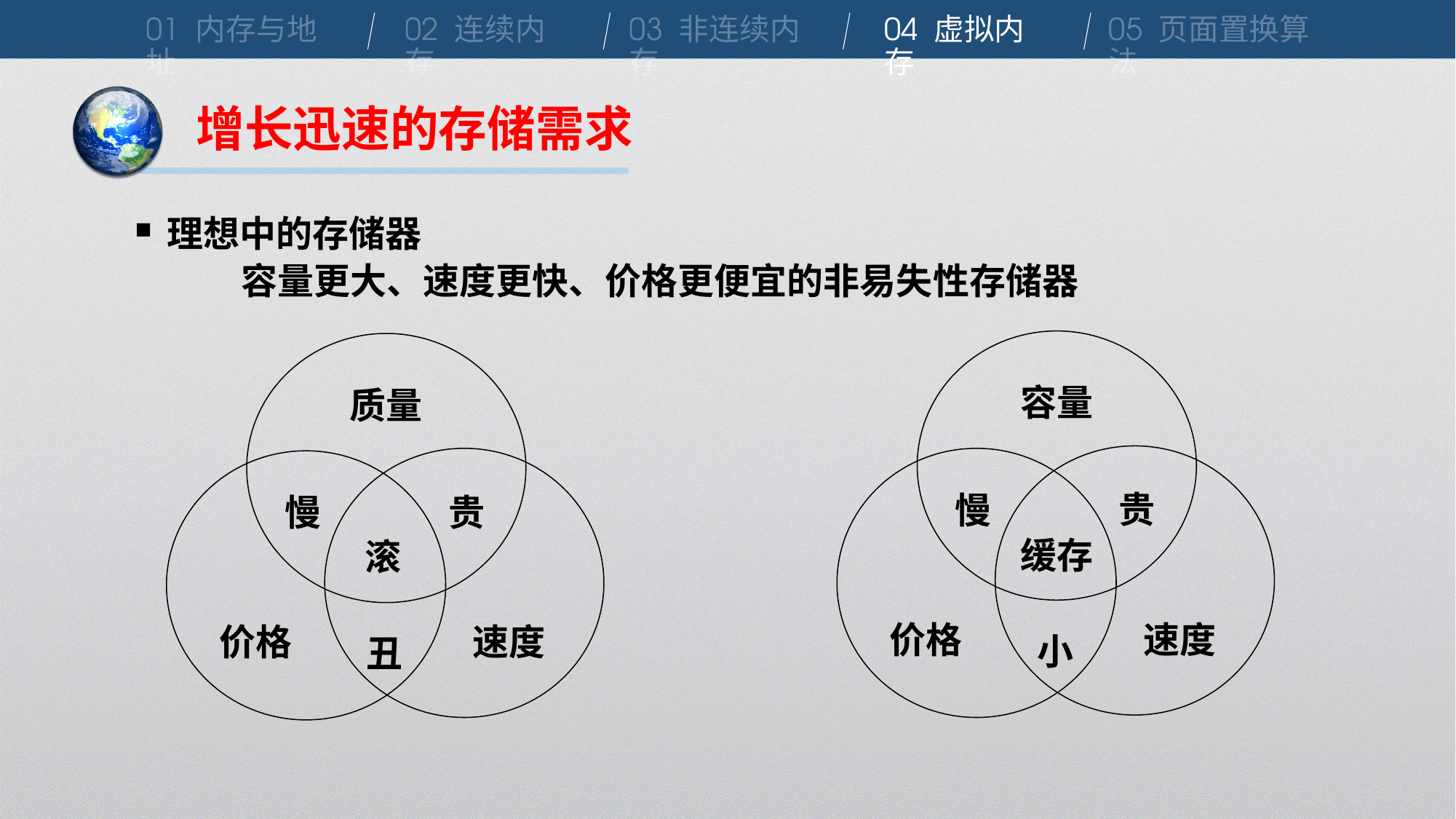

01 内存与地址
02 连续内存
03 非连续内存
04 虚拟内存
05 页面置换算法
增长迅速的存储需求
理想中的存储器
        容量更大、速度更快、价格更便宜的非易失性存储器
■

容量

贵
慢
价格
速度
小

质量
价格
速度
贵
慢
丑
缓存
滚